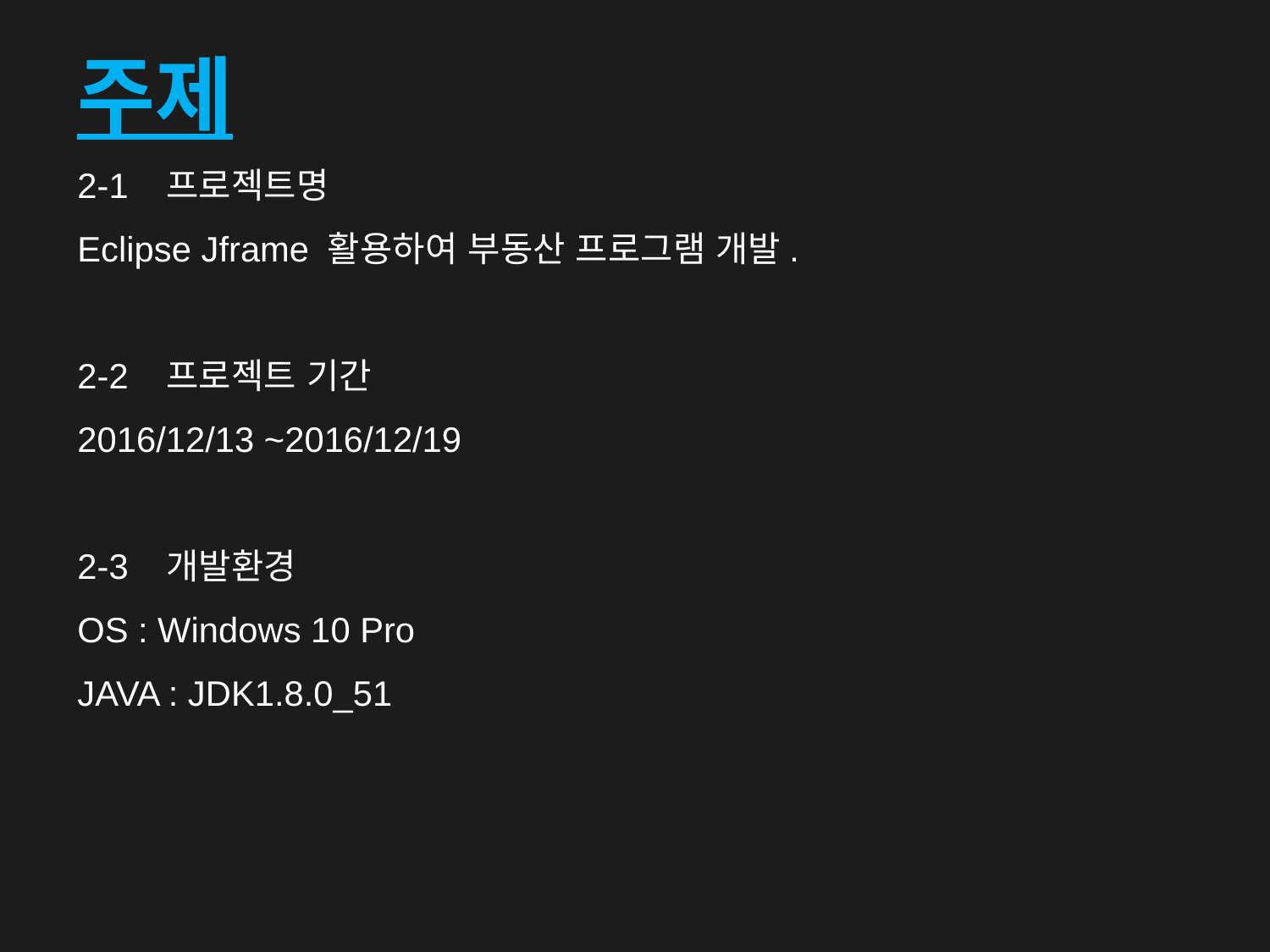

주제
2-1   프로젝트명
Eclipse Jframe 활용하여 부동산 프로그램 개발.

2-2   프로젝트 기간
2016/12/13 ~2016/12/19

2-3   개발환경
OS : Windows 10 Pro
JAVA : JDK1.8.0_51